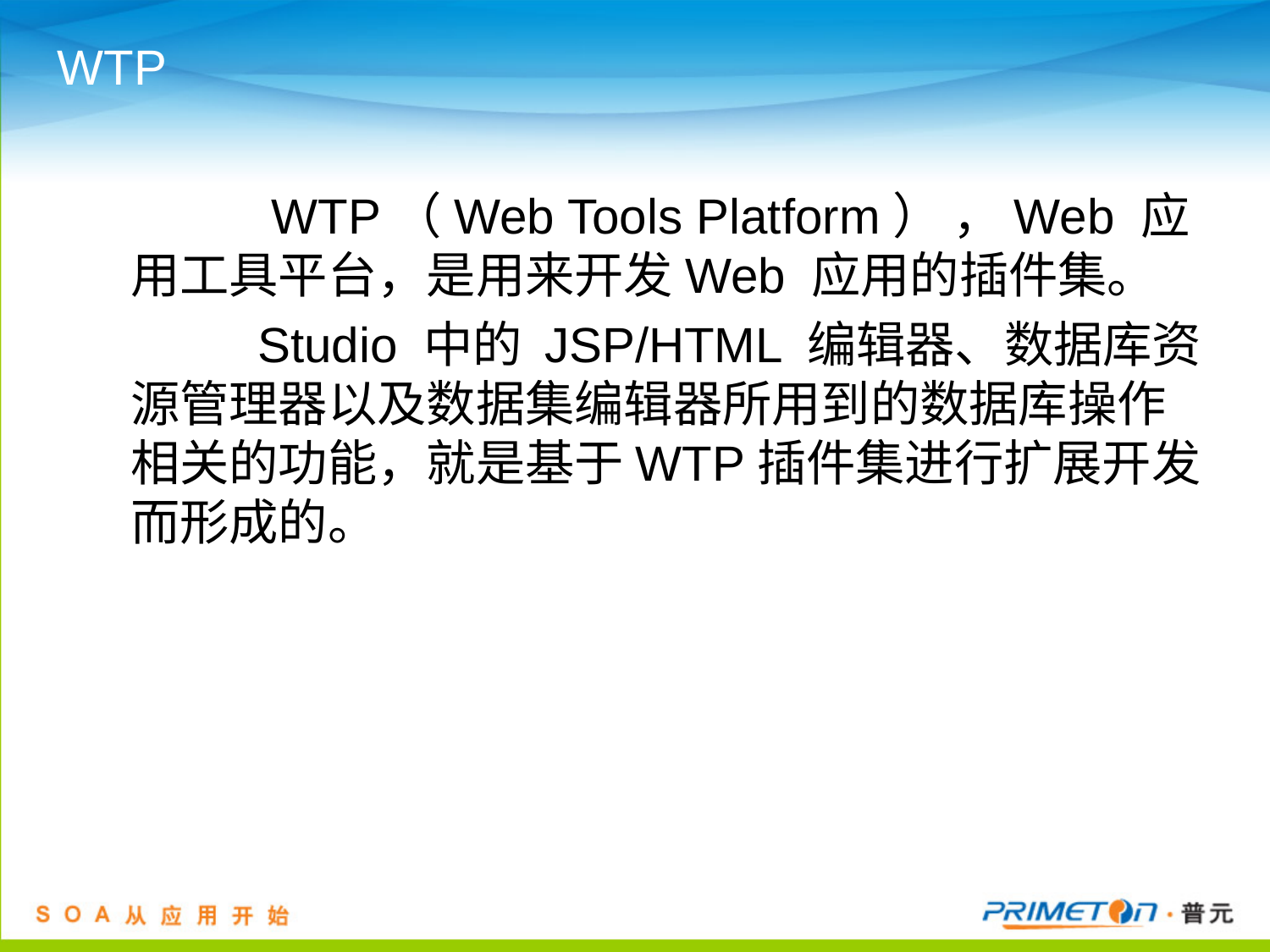

# WTP
		 WTP（Web Tools Platform） ，Web 应用工具平台，是用来开发Web 应用的插件集。
		Studio 中的 JSP/HTML 编辑器、数据库资源管理器以及数据集编辑器所用到的数据库操作相关的功能，就是基于WTP插件集进行扩展开发而形成的。